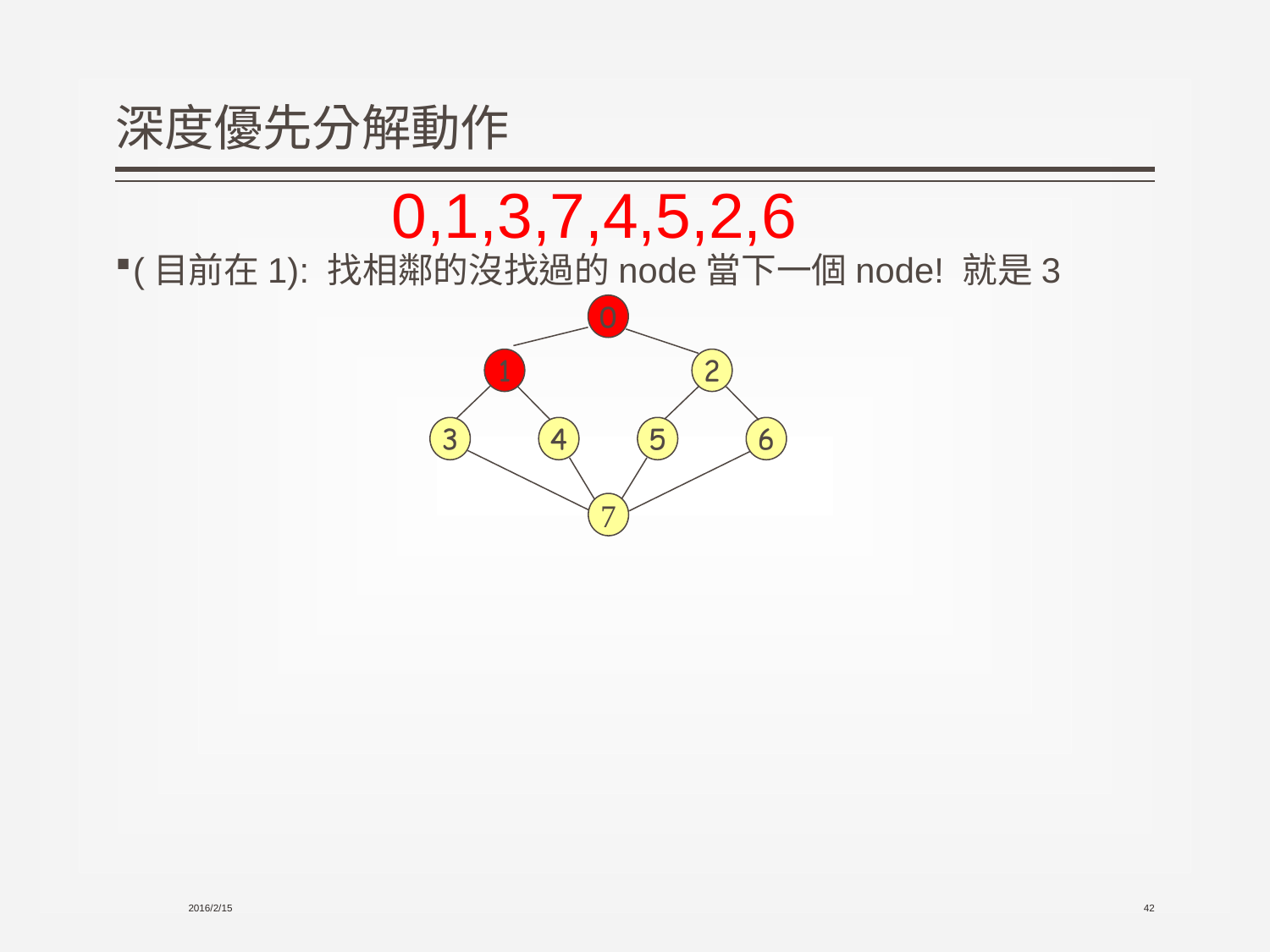

# 深度優先分解動作
0,1,3,7,4,5,2,6
(目前在1): 找相鄰的沒找過的node當下一個node! 就是3
0

1
2

3
4
5
6

7
2016/2/15
42